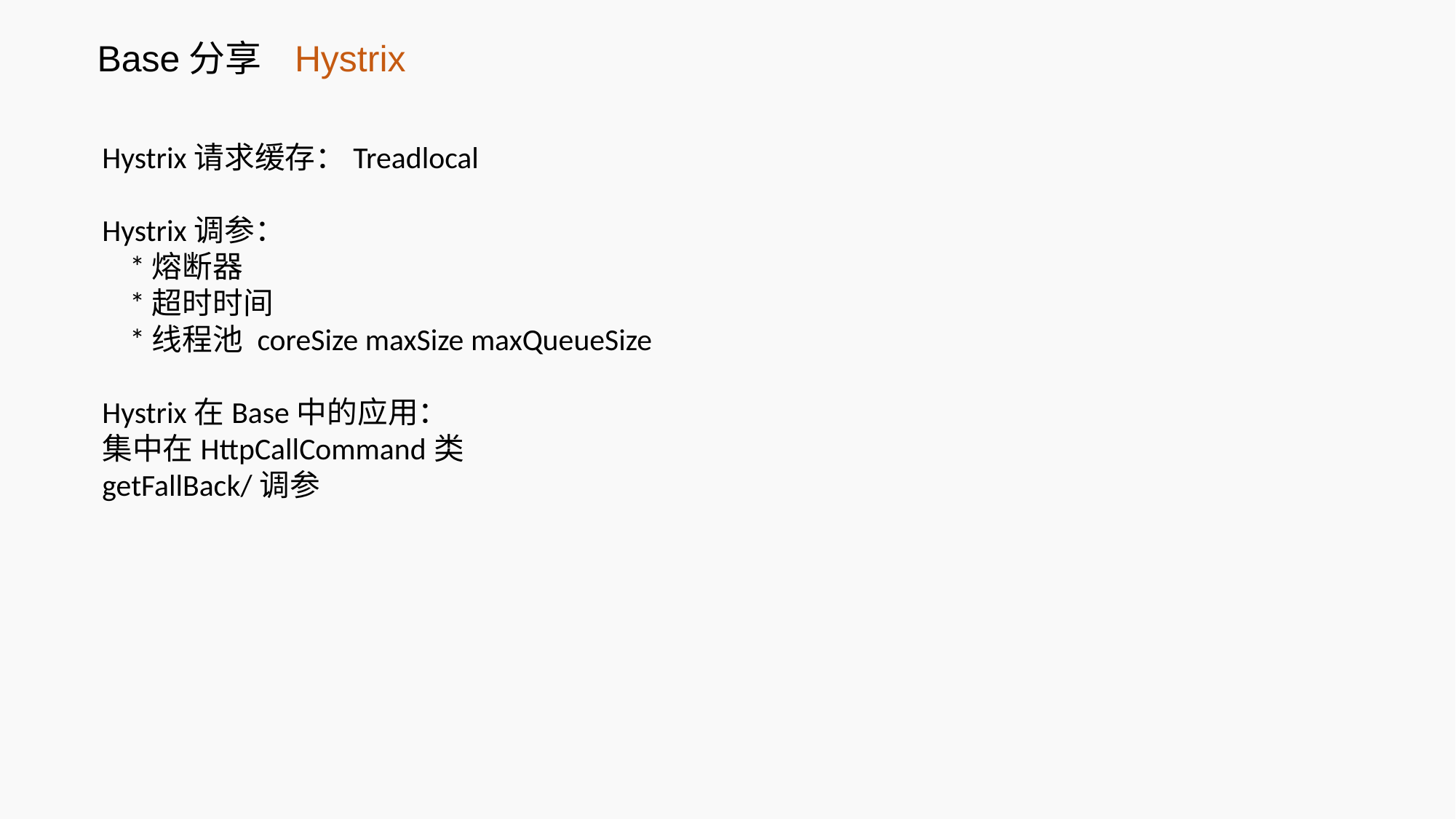

# Base分享   Hystrix
Hystrix请求缓存：Treadlocal

Hystrix调参：
    *熔断器
    *超时时间
    *线程池 coreSize maxSize maxQueueSize

Hystrix在Base中的应用：
集中在HttpCallCommand类
getFallBack/调参